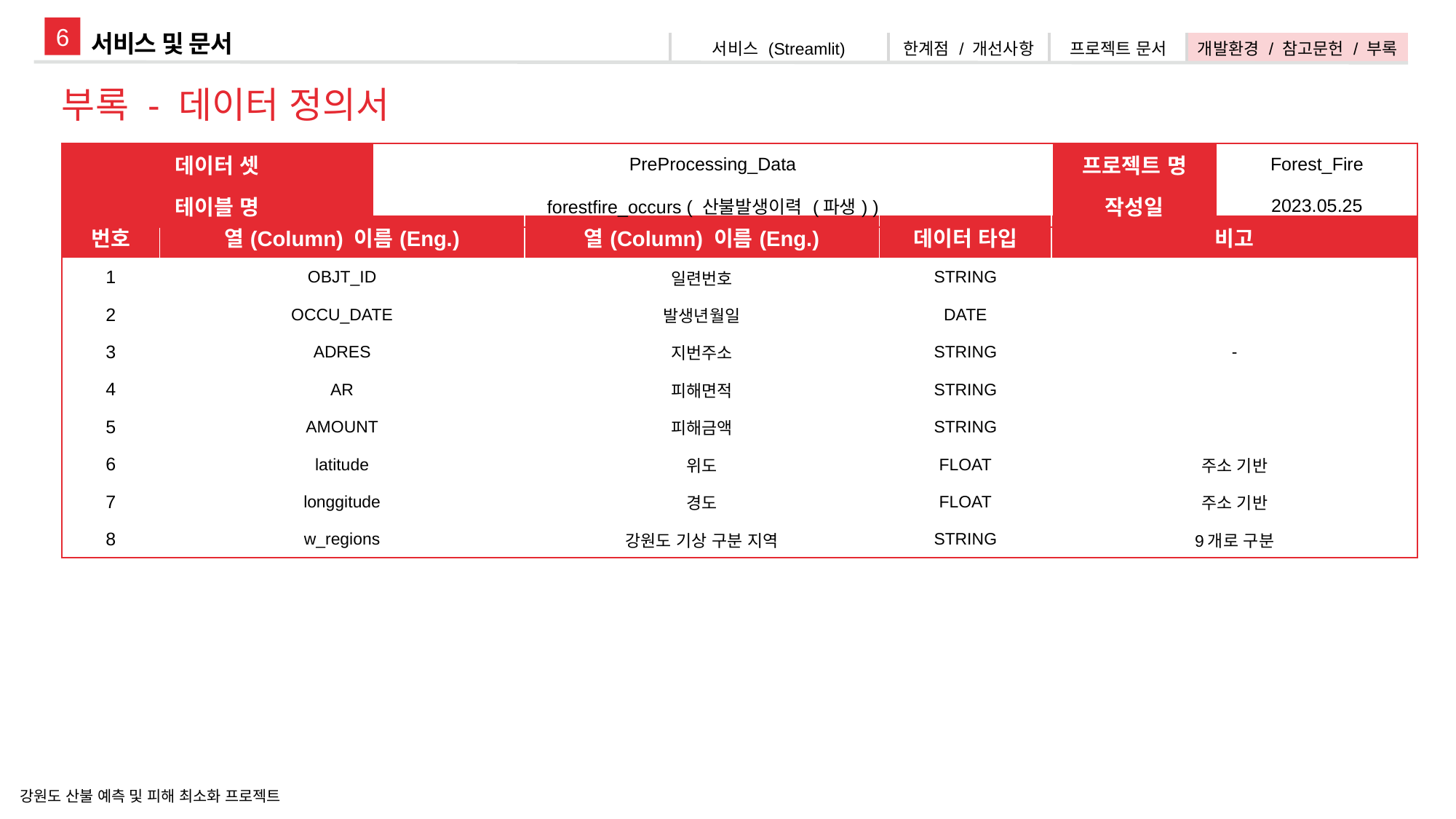

6
서비스 및 문서
| 서비스 (Streamlit) | 한계점 / 개선사항 | 프로젝트 문서 | 개발환경 / 참고문헌 / 부록 |
| --- | --- | --- | --- |
부록 - 데이터 정의서
| 데이터 셋 | PreProcessing\_Data | 프로젝트 명 | Forest\_Fire |
| --- | --- | --- | --- |
| 테이블 명 | forestfire\_occurs ( 산불발생이력 (파생) ) | 작성일 | 2023.05.25 |
| 번호 | 열(Column) 이름(Eng.) | 열(Column) 이름(Eng.) | 데이터 타입 | 비고 |
| --- | --- | --- | --- | --- |
| 1 | OBJT\_ID | 일련번호 | STRING | - |
| 2 | OCCU\_DATE | 발생년월일 | DATE |  |
| 3 | ADRES | 지번주소 | STRING |  |
| 4 | AR | 피해면적 | STRING |  |
| 5 | AMOUNT | 피해금액 | STRING |  |
| 6 | latitude | 위도 | FLOAT | 주소 기반 |
| 7 | longgitude | 경도 | FLOAT | 주소 기반 |
| 8 | w\_regions | 강원도 기상 구분 지역 | STRING | 9개로 구분 |
강원도 산불 예측 및 피해 최소화 프로젝트